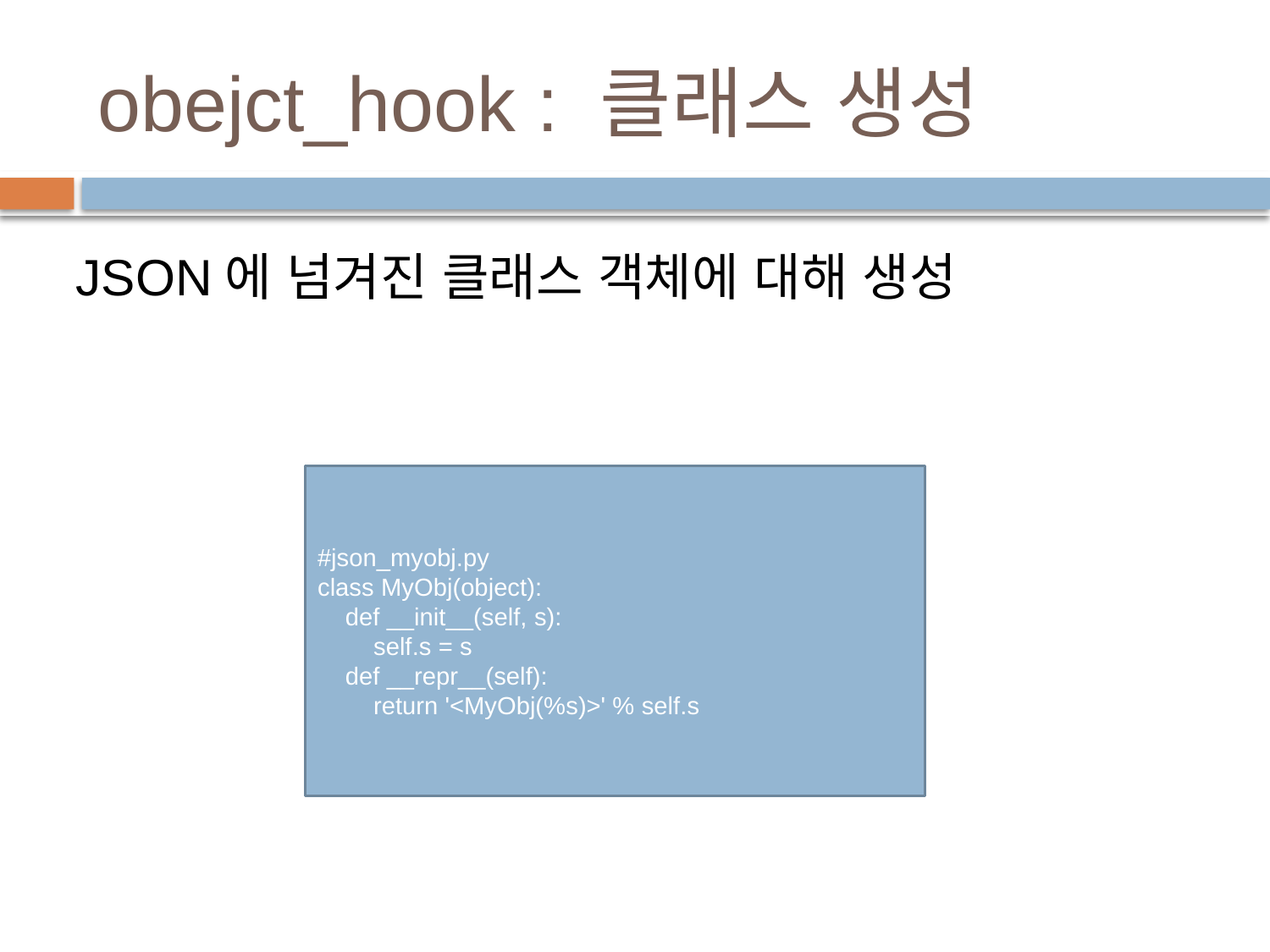

# obejct_hook : 클래스 생성
JSON에 넘겨진 클래스 객체에 대해 생성
#json_myobj.py
class MyObj(object):
    def __init__(self, s):
        self.s = s
    def __repr__(self):
        return '<MyObj(%s)>' % self.s